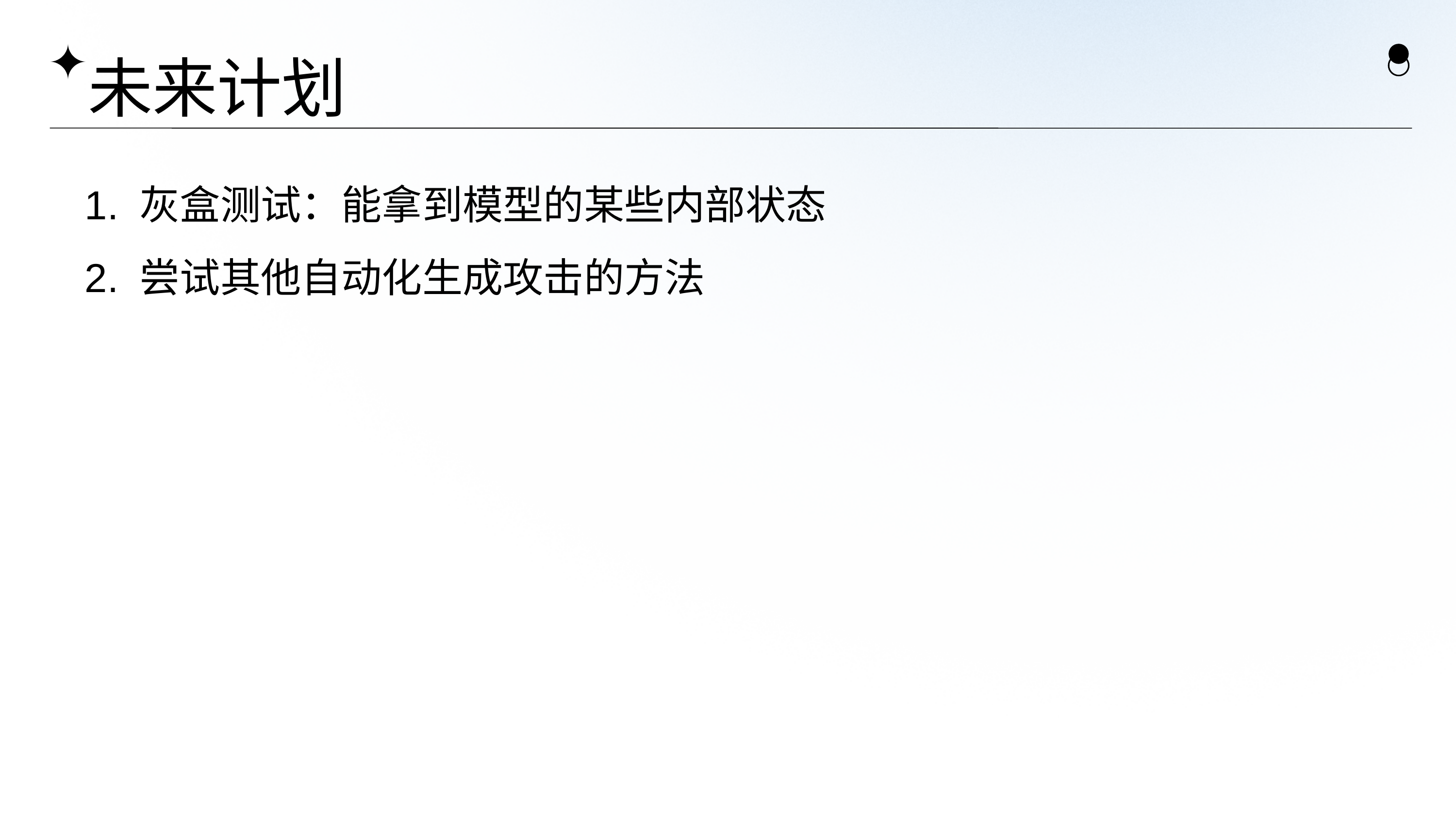

未来计划

1. 灰盒测试：能拿到模型的某些内部状态
2. 尝试其他自动化生成攻击的方法